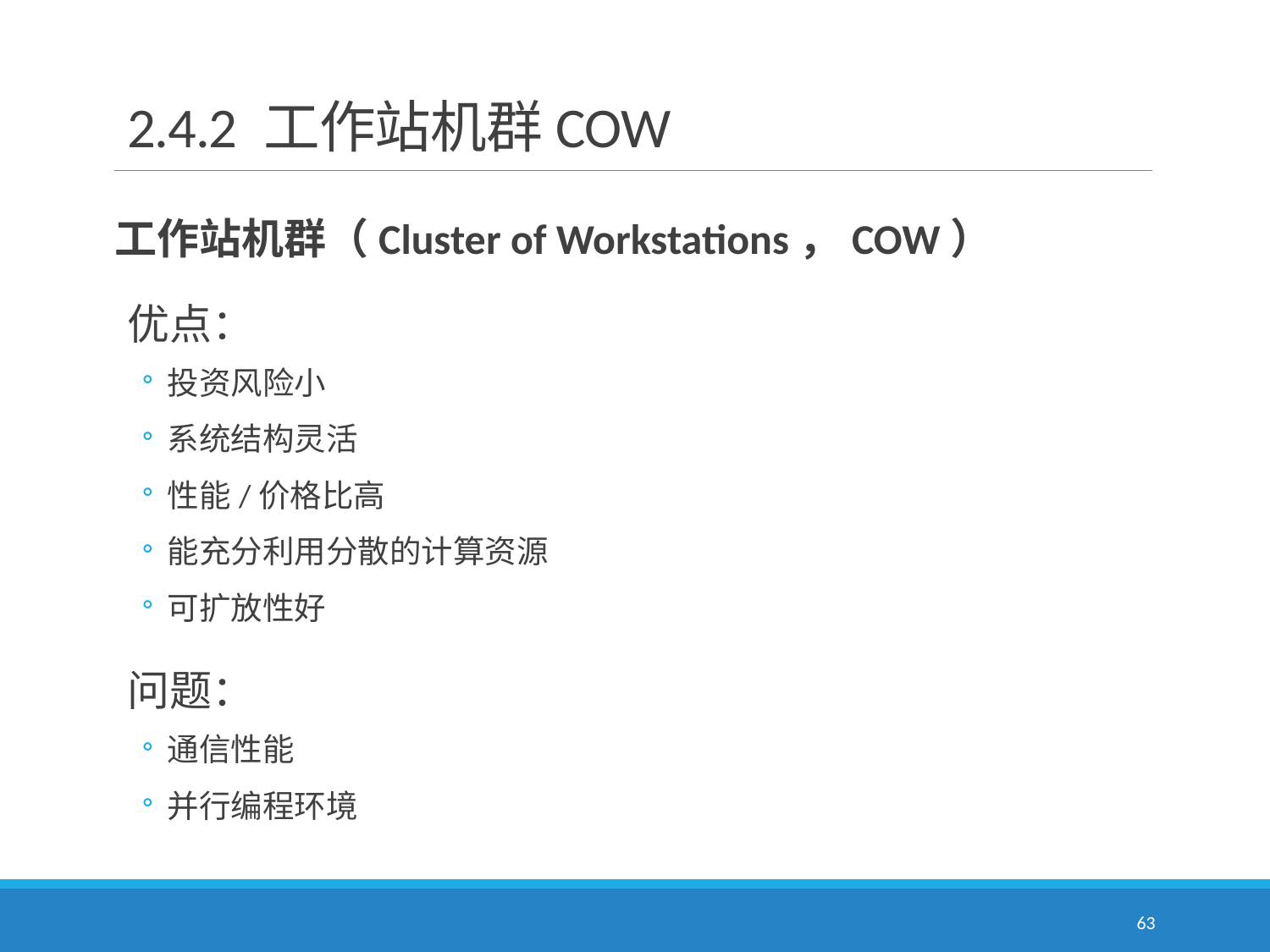

# 2.4.2 工作站机群COW
工作站机群（Cluster of Workstations，COW）
优点：
投资风险小
系统结构灵活
性能/价格比高
能充分利用分散的计算资源
可扩放性好
问题：
通信性能
并行编程环境

63